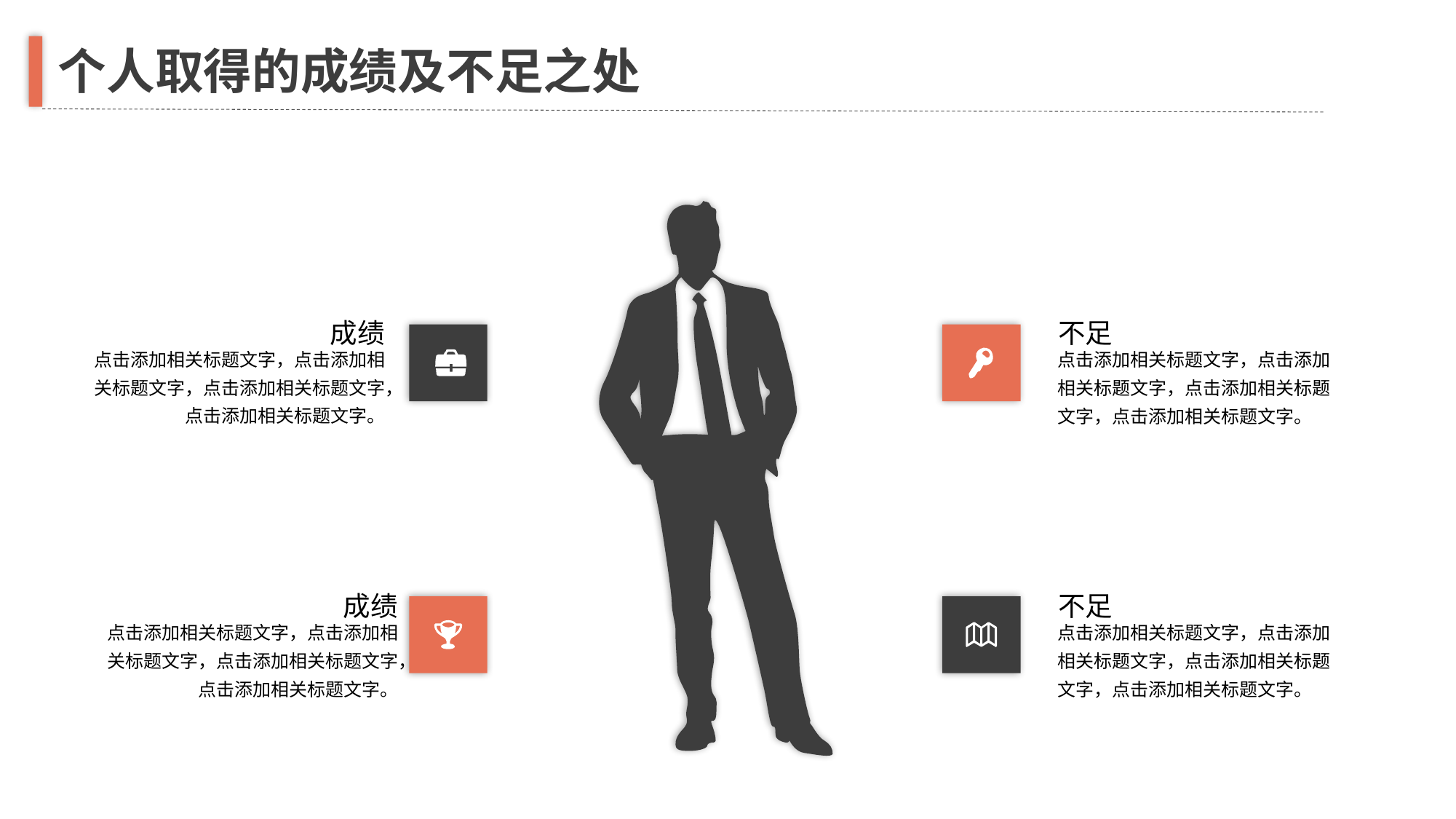

个人取得的成绩及不足之处

成绩
点击添加相关标题文字，点击添加相关标题文字，点击添加相关标题文字，点击添加相关标题文字。
不足
点击添加相关标题文字，点击添加相关标题文字，点击添加相关标题文字，点击添加相关标题文字。

成绩
点击添加相关标题文字，点击添加相关标题文字，点击添加相关标题文字，点击添加相关标题文字。
不足
点击添加相关标题文字，点击添加相关标题文字，点击添加相关标题文字，点击添加相关标题文字。